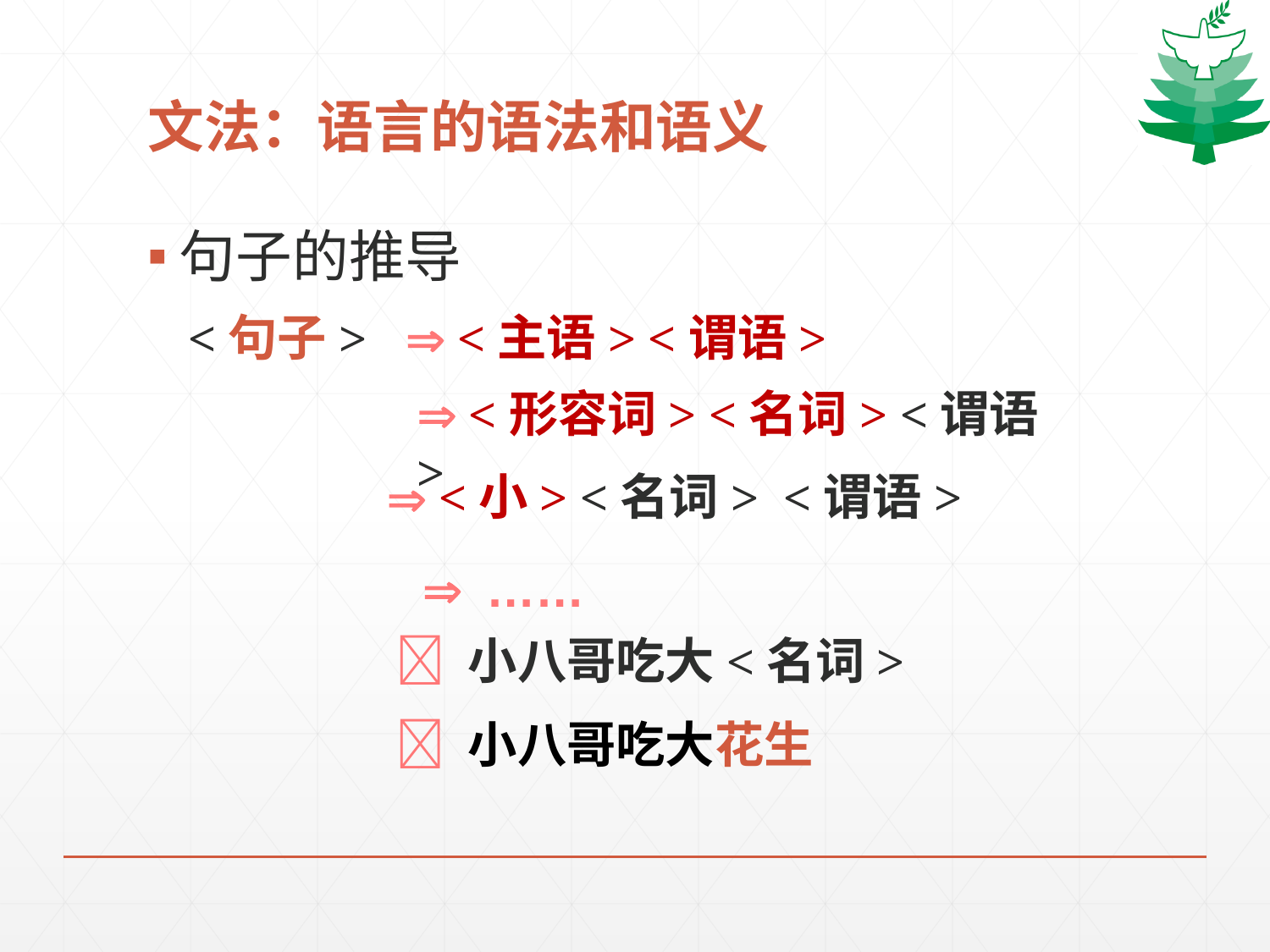

# 文法：语言的语法和语义
句子的推导
<句子>
⇒ <主语> <谓语>
⇒ <形容词> <名词> <谓语>

⇒ <小> <名词>  <谓语>
⇒  ……
                ⇒ 小八哥吃大<名词>
                ⇒ 小八哥吃大花生